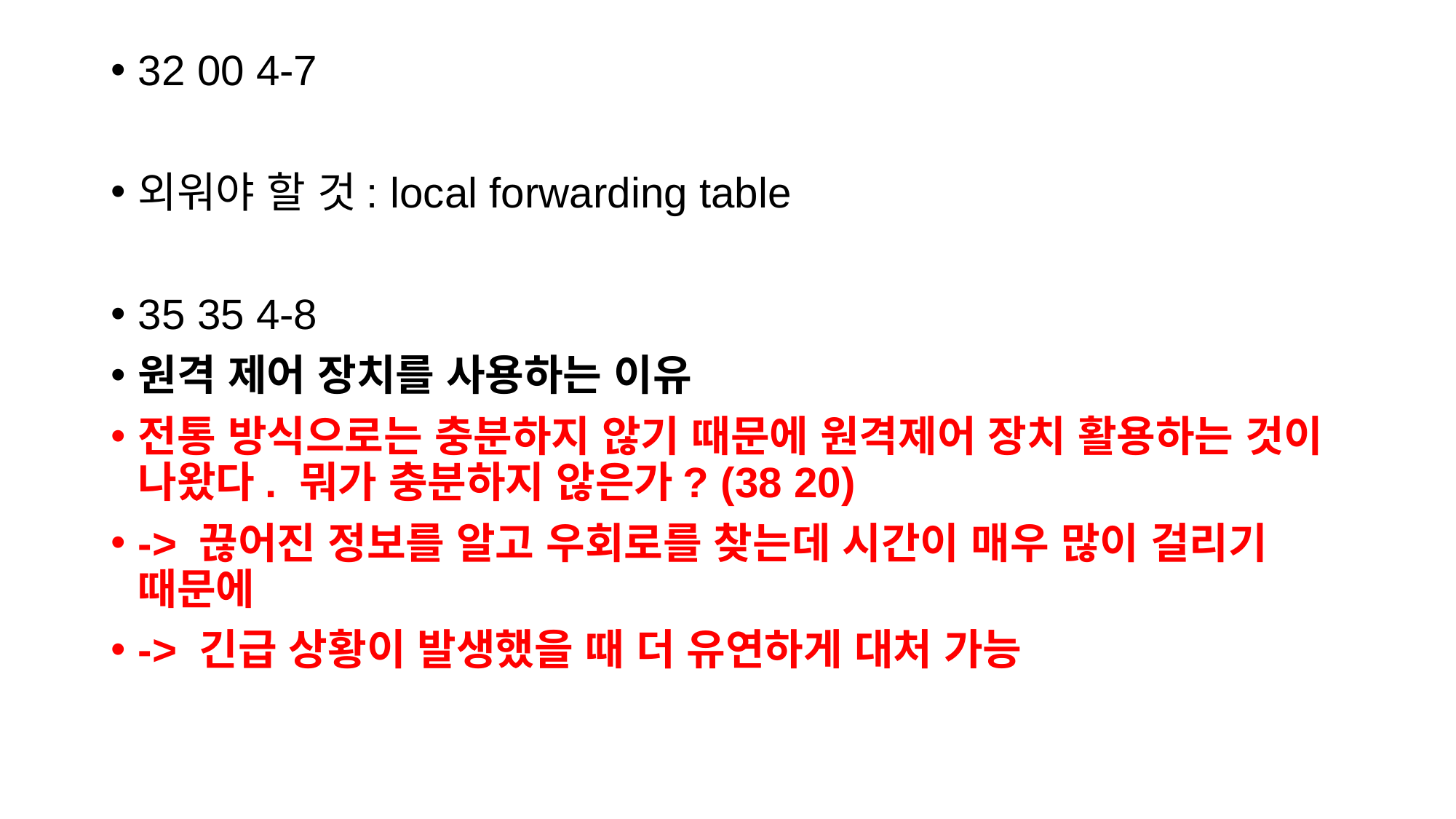

32 00 4-7

외워야 할 것: local forwarding table

35 35 4-8
원격 제어 장치를 사용하는 이유
전통 방식으로는 충분하지 않기 때문에 원격제어 장치 활용하는 것이 나왔다. 뭐가 충분하지 않은가? (38 20)
-> 끊어진 정보를 알고 우회로를 찾는데 시간이 매우 많이 걸리기 때문에
-> 긴급 상황이 발생했을 때 더 유연하게 대처 가능